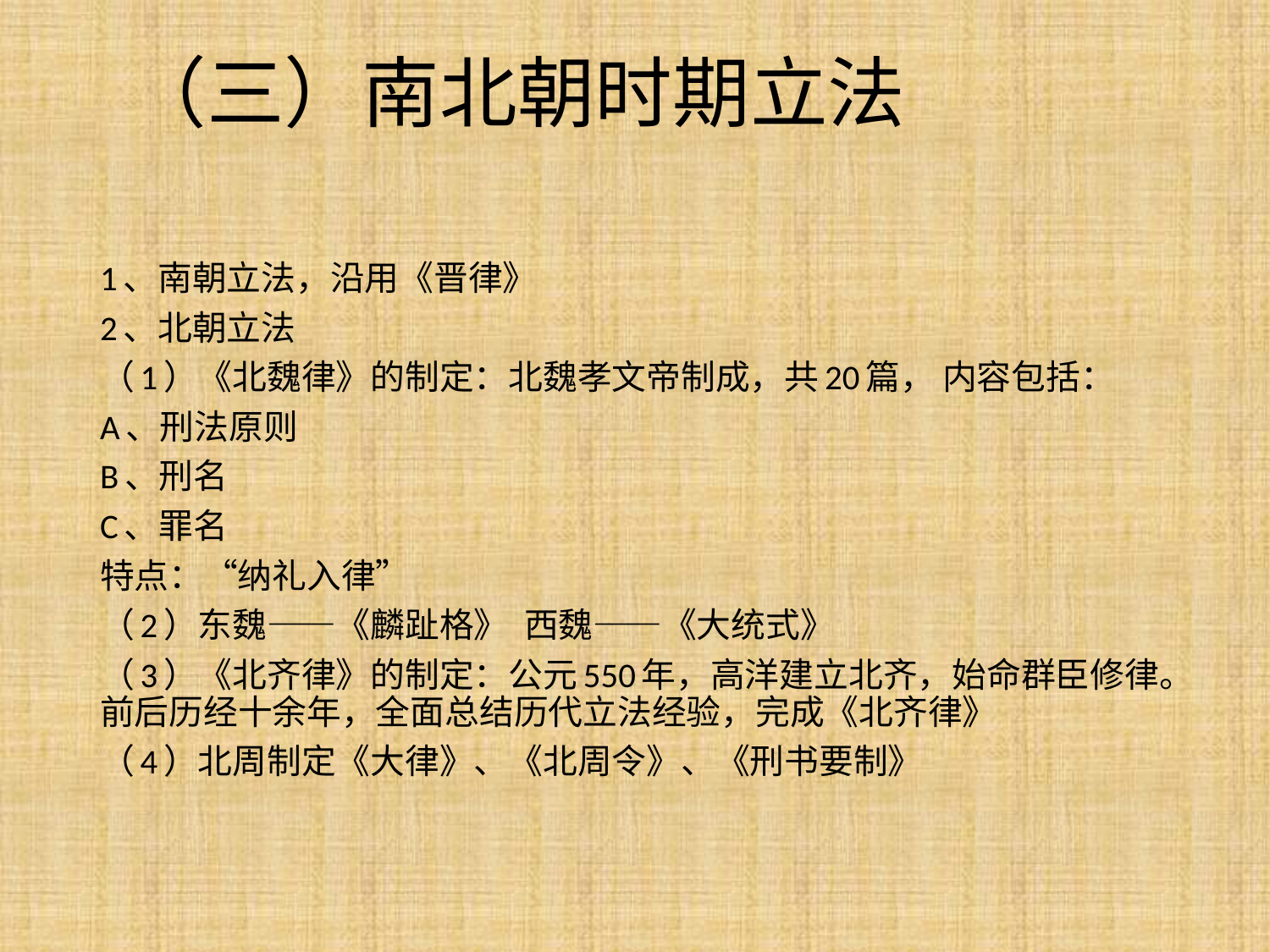

# （三）南北朝时期立法
1、南朝立法，沿用《晋律》
2、北朝立法
（1）《北魏律》的制定：北魏孝文帝制成，共20篇， 内容包括：
A、刑法原则
B、刑名
C、罪名
特点：“纳礼入律”
（2）东魏——《麟趾格》  西魏——《大统式》
（3）《北齐律》的制定：公元550年，高洋建立北齐，始命群臣修律。前后历经十余年，全面总结历代立法经验，完成《北齐律》
（4）北周制定《大律》、《北周令》、《刑书要制》